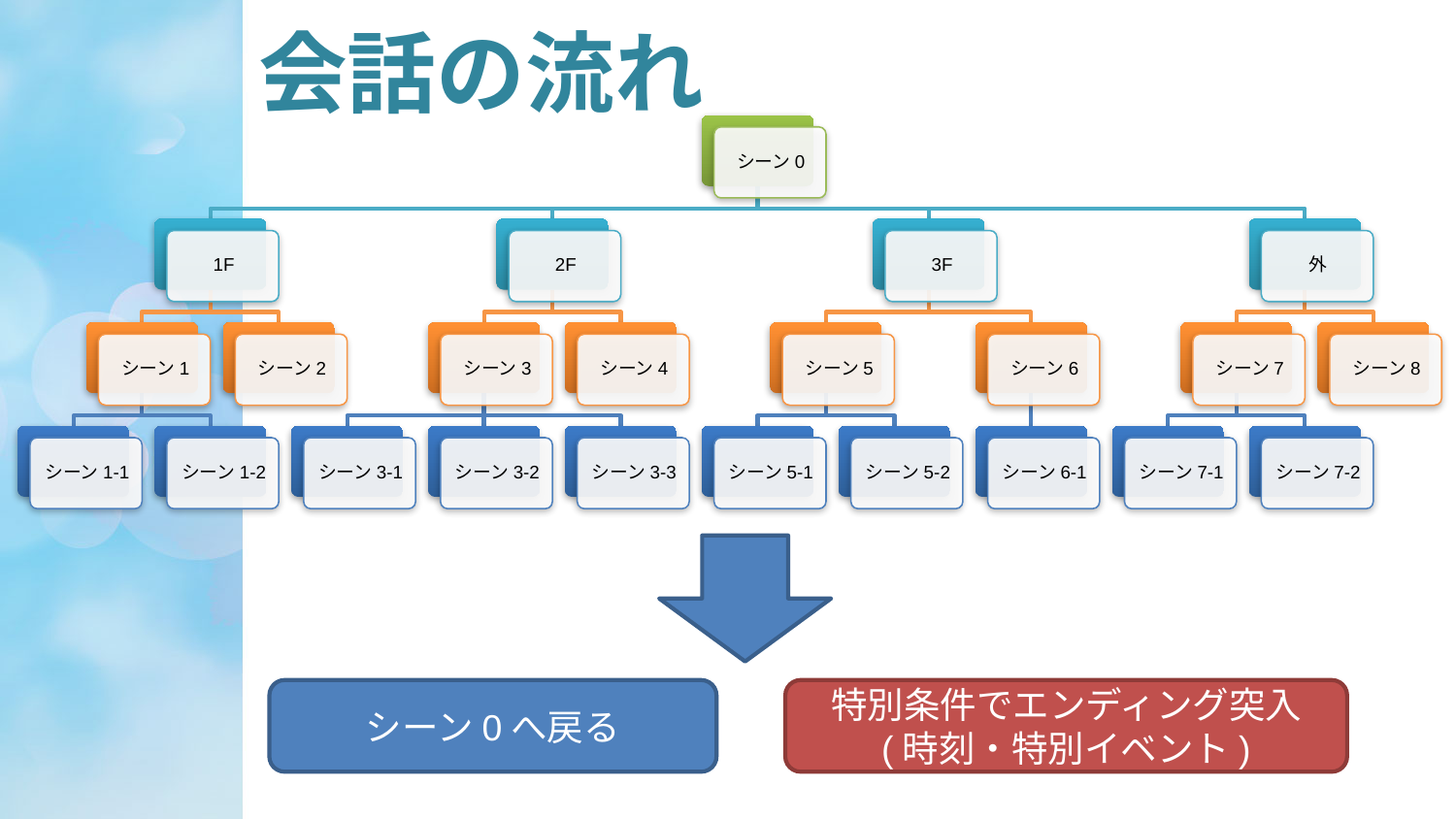

# 会話の流れ
シーン0
1F
シーン1
シーン1-1
シーン1-2
シーン2
2F
シーン3
シーン3-1
シーン3-2
シーン3-3
シーン4
3F
シーン5
シーン5-1
シーン5-2
シーン6
シーン6-1
外
シーン7
シーン7-1
シーン7-2
シーン8

シーン0へ戻る
特別条件でエンディング突入
(時刻・特別イベント)